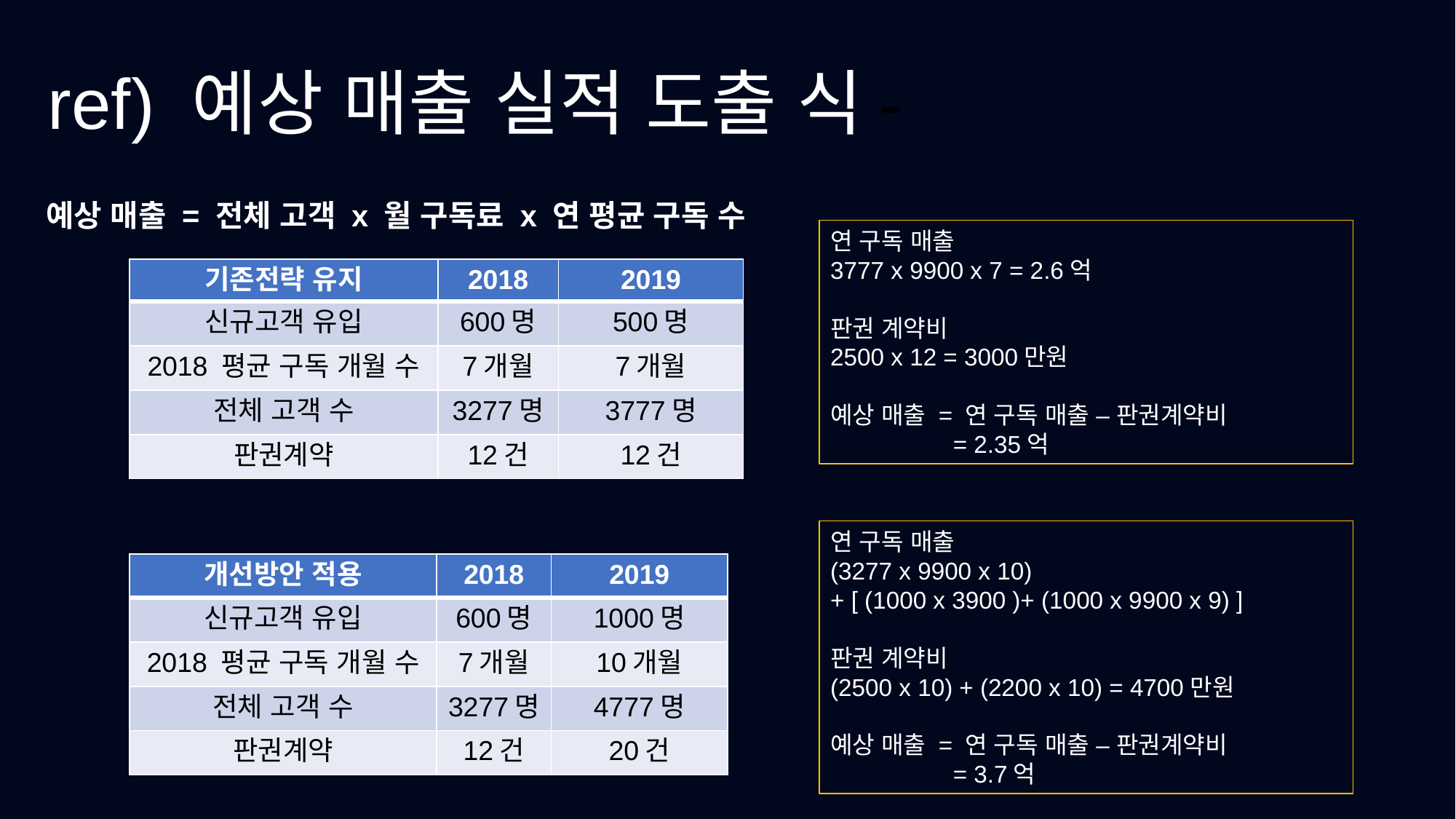

ref) 예상 매출 실적 도출 식-
예상 매출 = 전체 고객 x 월 구독료 x 연 평균 구독 수
연 구독 매출
3777 x 9900 x 7 = 2.6억

판권 계약비
2500 x 12 = 3000만원

예상 매출 = 연 구독 매출 – 판권계약비
	  = 2.35억
| 기존전략 유지 | 2018 | 2019 |
| --- | --- | --- |
| 신규고객 유입 | 600명 | 500명 |
| 2018 평균 구독 개월 수 | 7개월 | 7개월 |
| 전체 고객 수 | 3277명 | 3777명 |
| 판권계약 | 12건 | 12건 |
연 구독 매출
(3277 x 9900 x 10)
+ [ (1000 x 3900 )+ (1000 x 9900 x 9) ]

판권 계약비
(2500 x 10) + (2200 x 10) = 4700만원

예상 매출 = 연 구독 매출 – 판권계약비
	  = 3.7억
| 개선방안 적용 | 2018 | 2019 |
| --- | --- | --- |
| 신규고객 유입 | 600명 | 1000명 |
| 2018 평균 구독 개월 수 | 7개월 | 10개월 |
| 전체 고객 수 | 3277명 | 4777명 |
| 판권계약 | 12건 | 20건 |